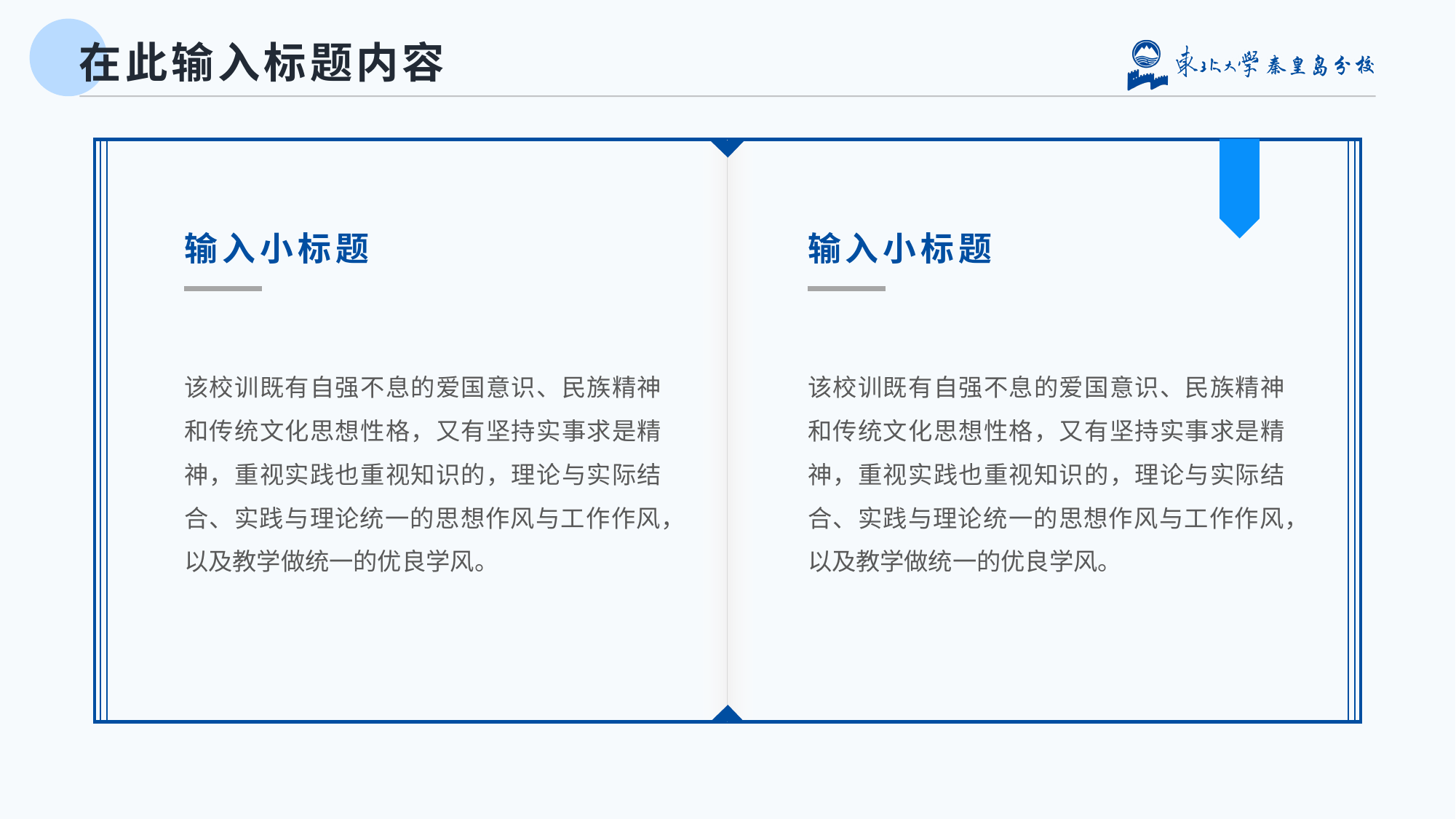

# 在此输入标题内容

输入小标题
输入小标题
该校训既有自强不息的爱国意识、民族精神和传统文化思想性格，又有坚持实事求是精神，重视实践也重视知识的，理论与实际结合、实践与理论统一的思想作风与工作作风，以及教学做统一的优良学风。
该校训既有自强不息的爱国意识、民族精神和传统文化思想性格，又有坚持实事求是精神，重视实践也重视知识的，理论与实际结合、实践与理论统一的思想作风与工作作风，以及教学做统一的优良学风。